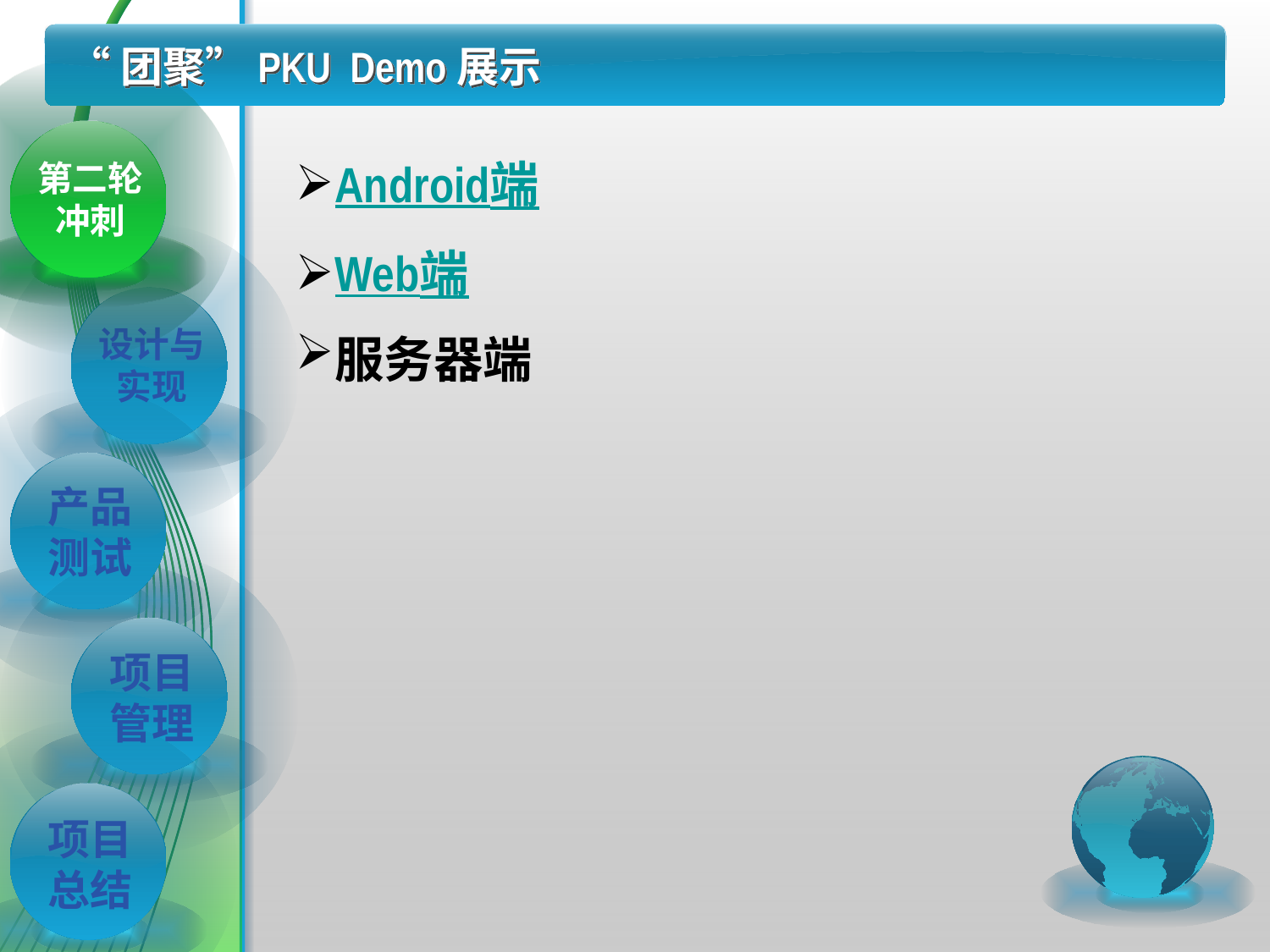

# “团聚”PKU  Demo展示

Android端
Web端
服务器端
第二轮冲刺

设计与实现

产品测试

项目管理

项目总结